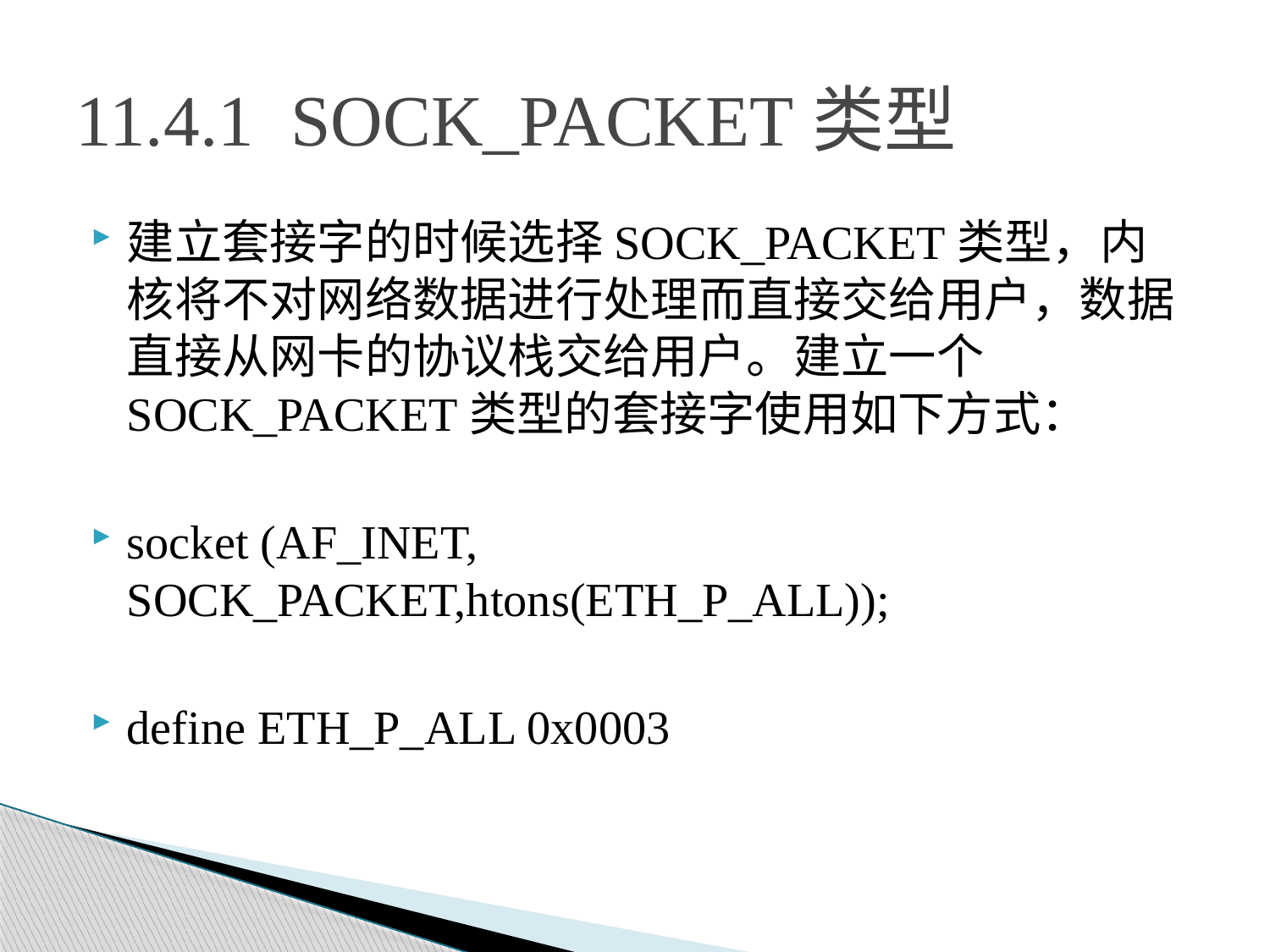

# 11.4.1  SOCK_PACKET类型
建立套接字的时候选择SOCK_PACKET类型，内核将不对网络数据进行处理而直接交给用户，数据直接从网卡的协议栈交给用户。建立一个SOCK_PACKET类型的套接字使用如下方式：

socket (AF_INET, SOCK_PACKET,htons(ETH_P_ALL));

define ETH_P_ALL 0x0003